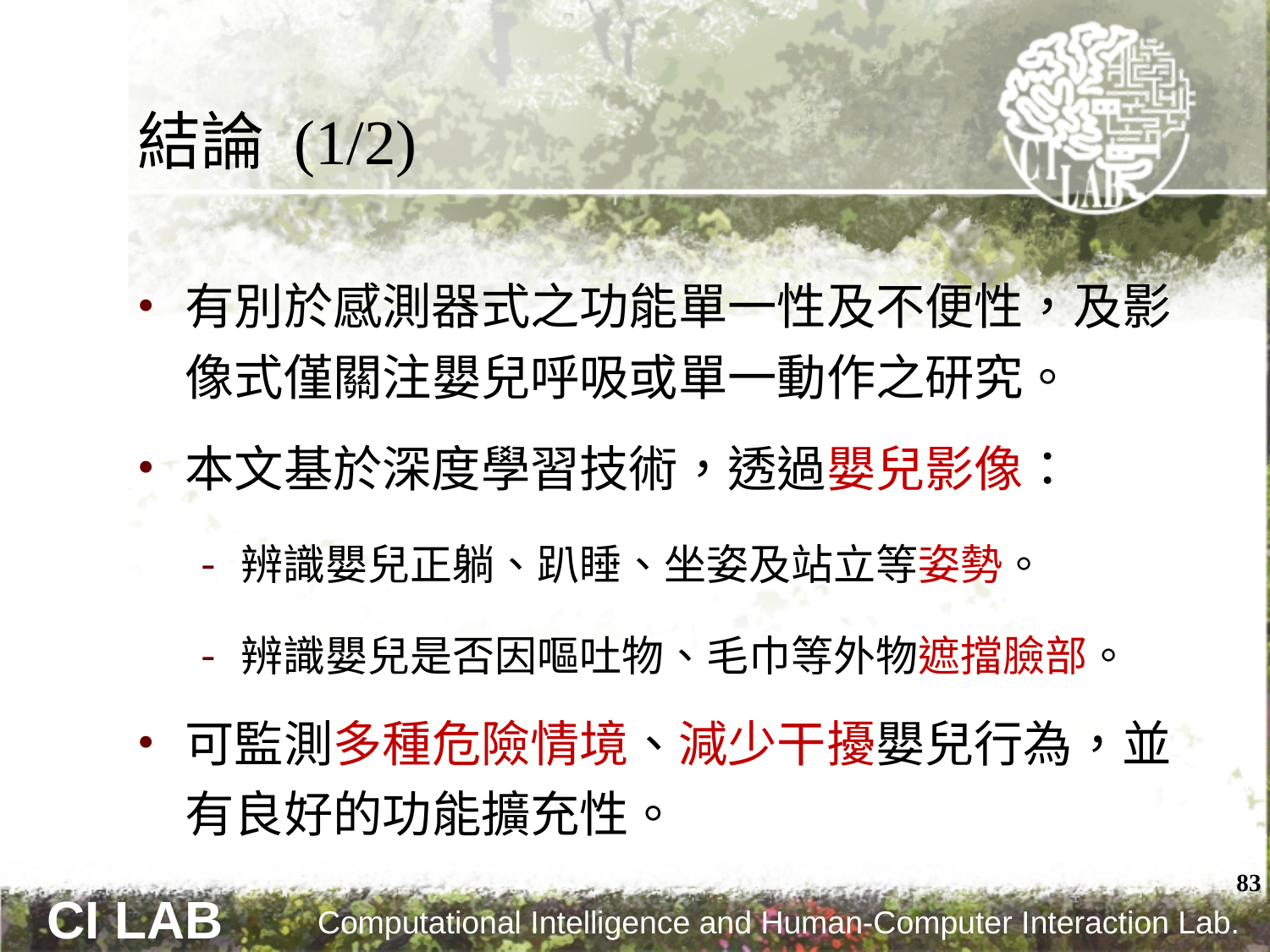

# 結論 (1/2)
有別於感測器式之功能單一性及不便性，及影像式僅關注嬰兒呼吸或單一動作之研究。
本文基於深度學習技術，透過嬰兒影像：
辨識嬰兒正躺、趴睡、坐姿及站立等姿勢。
辨識嬰兒是否因嘔吐物、毛巾等外物遮擋臉部。
可監測多種危險情境、減少干擾嬰兒行為，並有良好的功能擴充性。
83